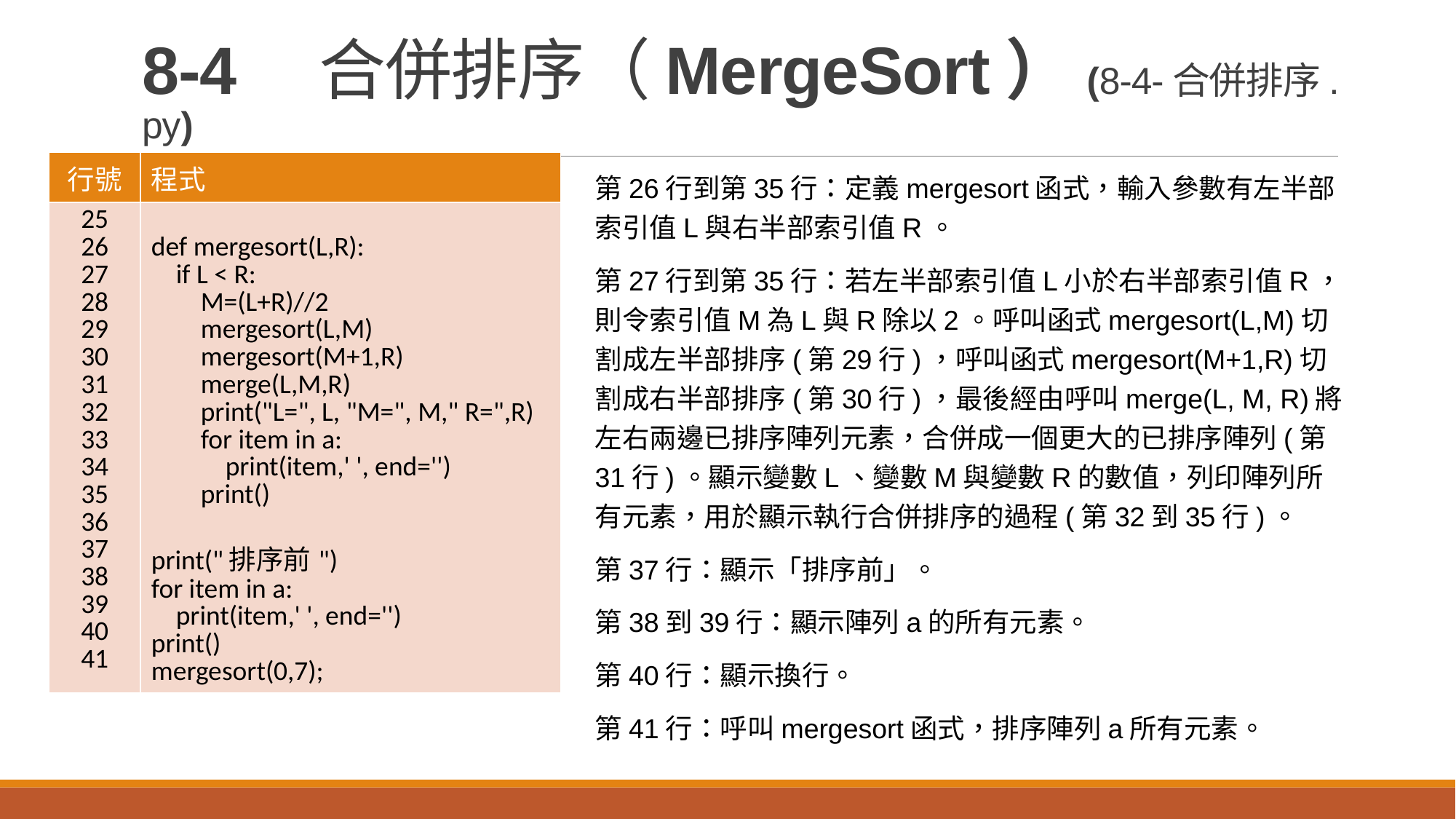

# 8-4　合併排序（MergeSort）(8-4-合併排序.py)
| 行號 | 程式 |
| --- | --- |
| 25 26 27 28 29 30 31 32 33 34 35 36 37 38 39 40 41 | def mergesort(L,R): if L < R: M=(L+R)//2 mergesort(L,M) mergesort(M+1,R) merge(L,M,R) print("L=", L, "M=", M," R=",R) for item in a: print(item,' ', end='') print() print("排序前") for item in a: print(item,' ', end='') print() mergesort(0,7); |
第26行到第35行：定義mergesort函式，輸入參數有左半部索引值L與右半部索引值R。
第27行到第35行：若左半部索引值L小於右半部索引值R，則令索引值M為L與R除以2。呼叫函式mergesort(L,M)切割成左半部排序(第29行)，呼叫函式mergesort(M+1,R)切割成右半部排序(第30行)，最後經由呼叫merge(L, M, R)將左右兩邊已排序陣列元素，合併成一個更大的已排序陣列(第31行)。顯示變數L、變數M與變數R的數值，列印陣列所有元素，用於顯示執行合併排序的過程(第32到35行)。
第37行：顯示「排序前」。
第38到39行：顯示陣列a的所有元素。
第40行：顯示換行。
第41行：呼叫mergesort函式，排序陣列a所有元素。
(1) 程式碼與解說